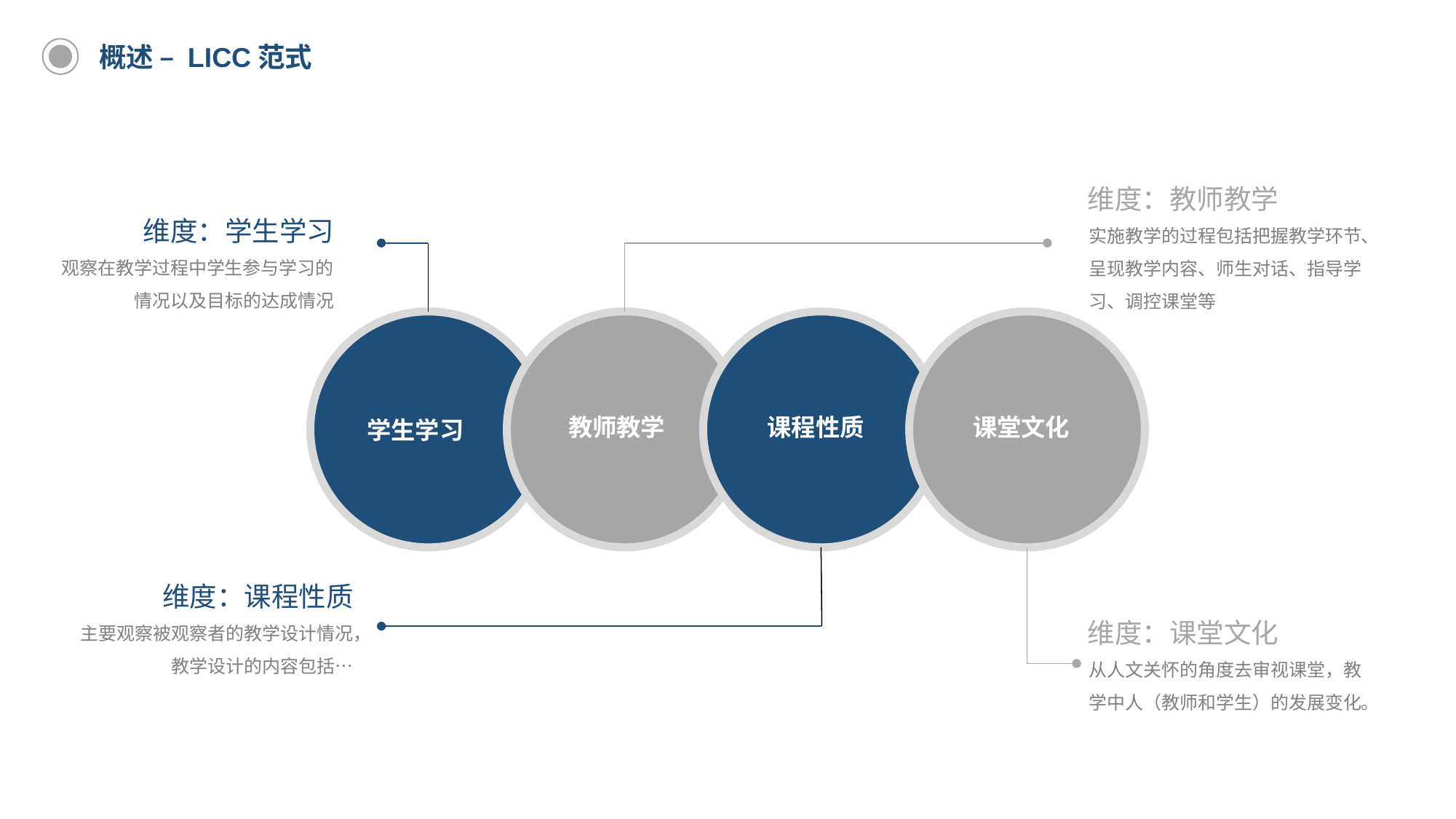

概述 – LICC范式

维度：教师教学
实施教学的过程包括把握教学环节、呈现教学内容、师生对话、指导学习、调控课堂等
维度：学生学习
观察在教学过程中学生参与学习的情况以及目标的达成情况

学生学习

教师教学

课程性质

课堂文化
维度：课程性质
主要观察被观察者的教学设计情况，教学设计的内容包括…
维度：课堂文化
从人文关怀的角度去审视课堂，教学中人（教师和学生）的发展变化。